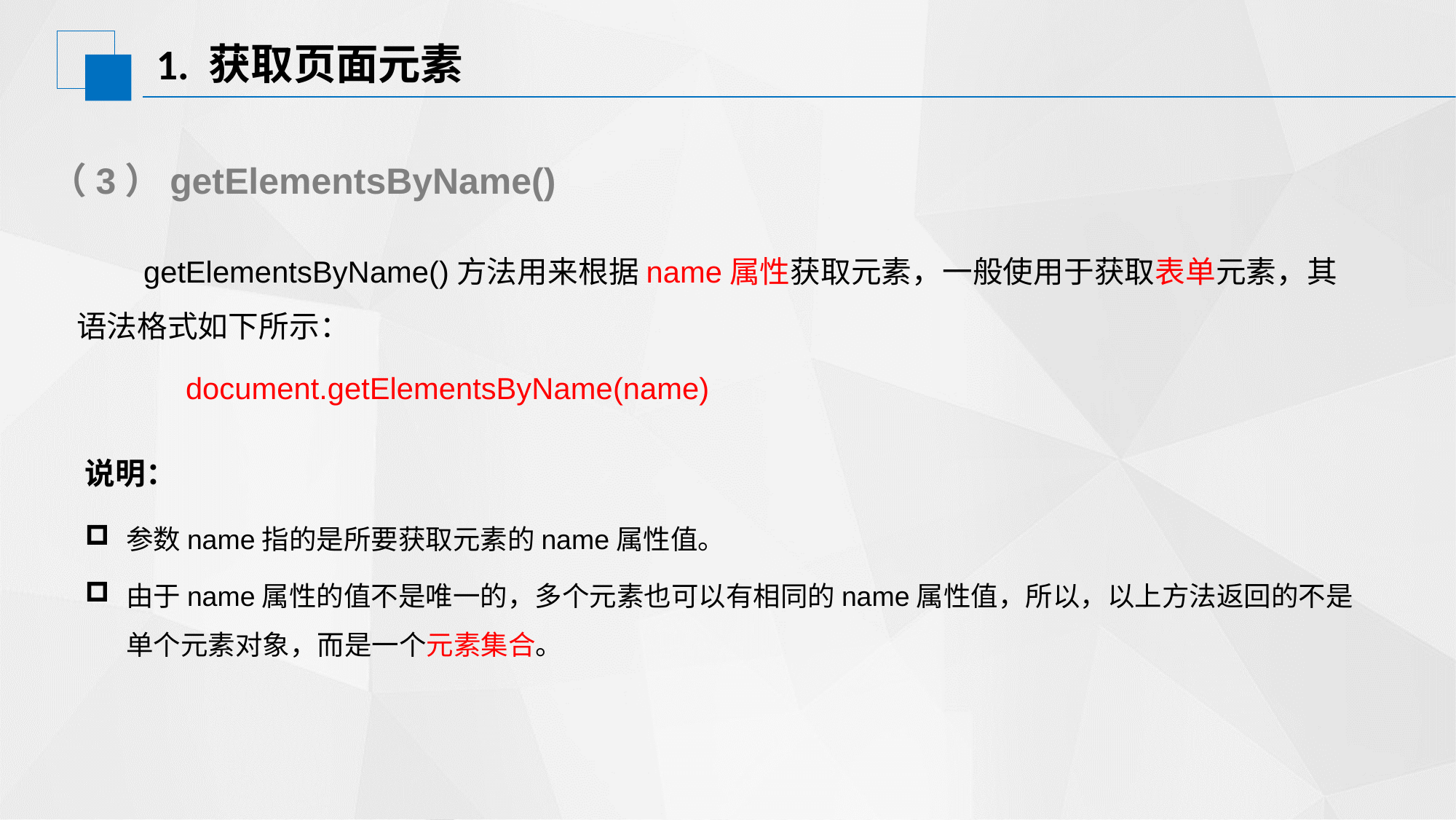

# 1. 获取页面元素
（3）getElementsByName()
        getElementsByName()方法用来根据name属性获取元素，一般使用于获取表单元素，其语法格式如下所示：
	document.getElementsByName(name)
说明：
参数name指的是所要获取元素的name属性值。
由于name属性的值不是唯一的，多个元素也可以有相同的name属性值，所以，以上方法返回的不是单个元素对象，而是一个元素集合。